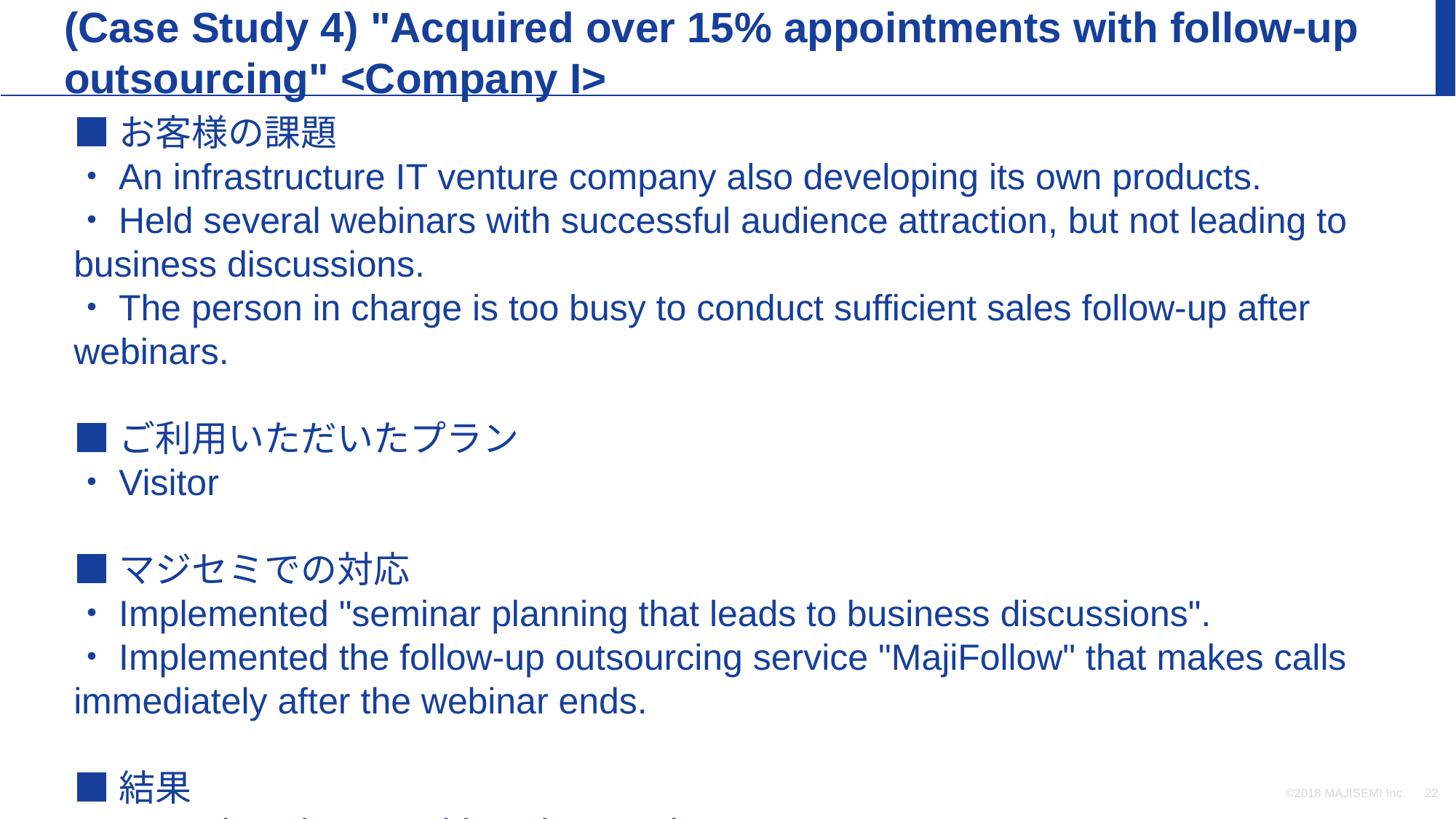

(Case Study 4) "Acquired over 15% appointments with follow-up outsourcing" <Company I>
■お客様の課題
・An infrastructure IT venture company also developing its own products.
・Held several webinars with successful audience attraction, but not leading to business discussions.
・The person in charge is too busy to conduct sufficient sales follow-up after webinars.

■ご利用いただいたプラン
・Visitor

■マジセミでの対応
・Implemented "seminar planning that leads to business discussions".
・Implemented the follow-up outsourcing service "MajiFollow" that makes calls immediately after the webinar ends.

■結果
・50 registrations→achieved 8 appointments.
©2018 MAJISEMI Inc.
22